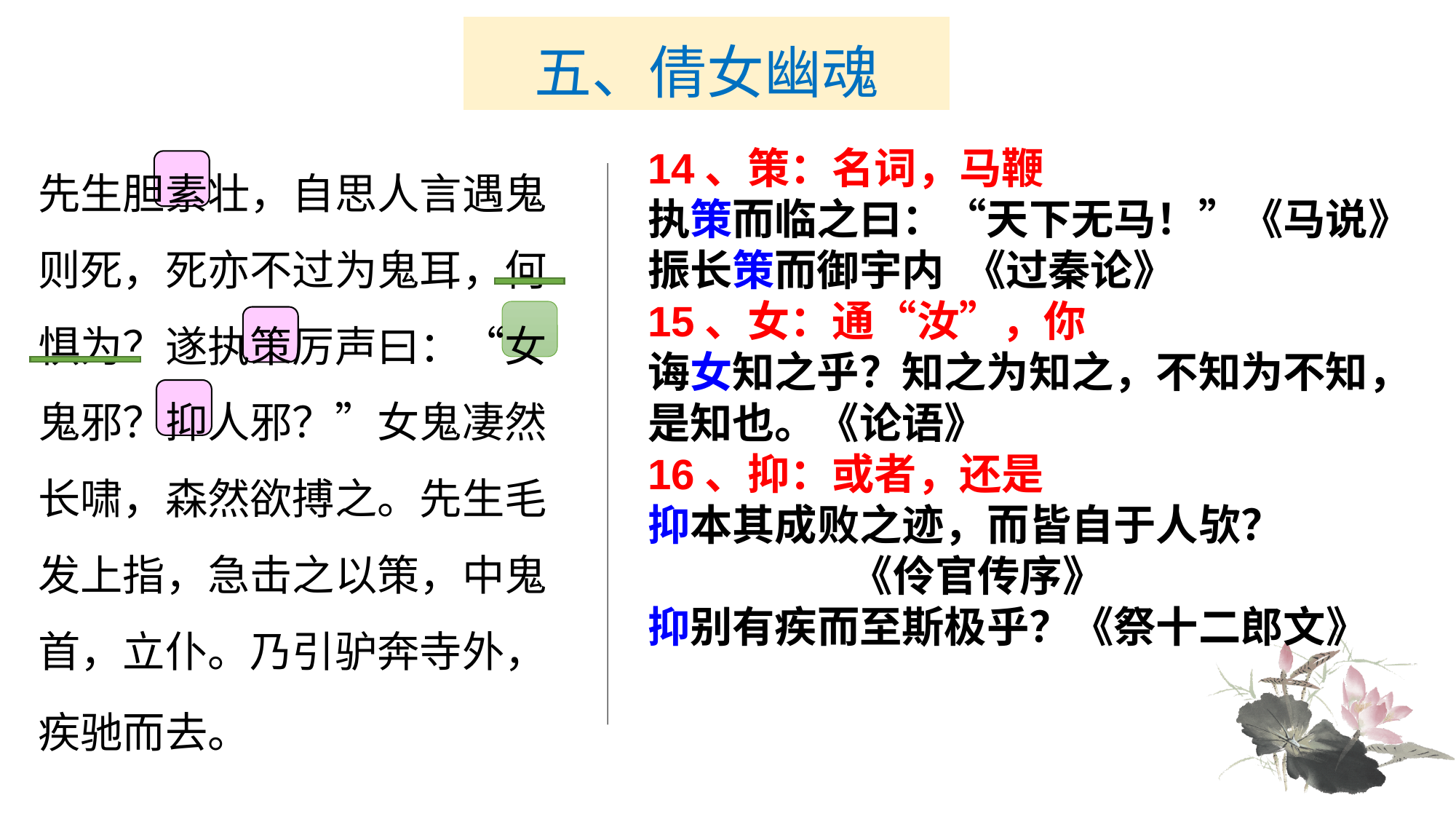

# 五、倩女幽魂
先生胆素壮，自思人言遇鬼则死，死亦不过为鬼耳，何惧为？遂执策厉声曰：“女鬼邪？抑人邪？”女鬼凄然长啸，森然欲搏之。先生毛发上指，急击之以策，中鬼首，立仆。乃引驴奔寺外，疾驰而去。

14、策：名词，马鞭
执策而临之曰：“天下无马！”《马说》
振长策而御宇内  《过秦论》
15、女：通“汝”，你
诲女知之乎？知之为知之，不知为不知，是知也。《论语》
16、抑：或者，还是
抑本其成败之迹，而皆自于人欤？
                    《伶官传序》
抑别有疾而至斯极乎？《祭十二郎文》